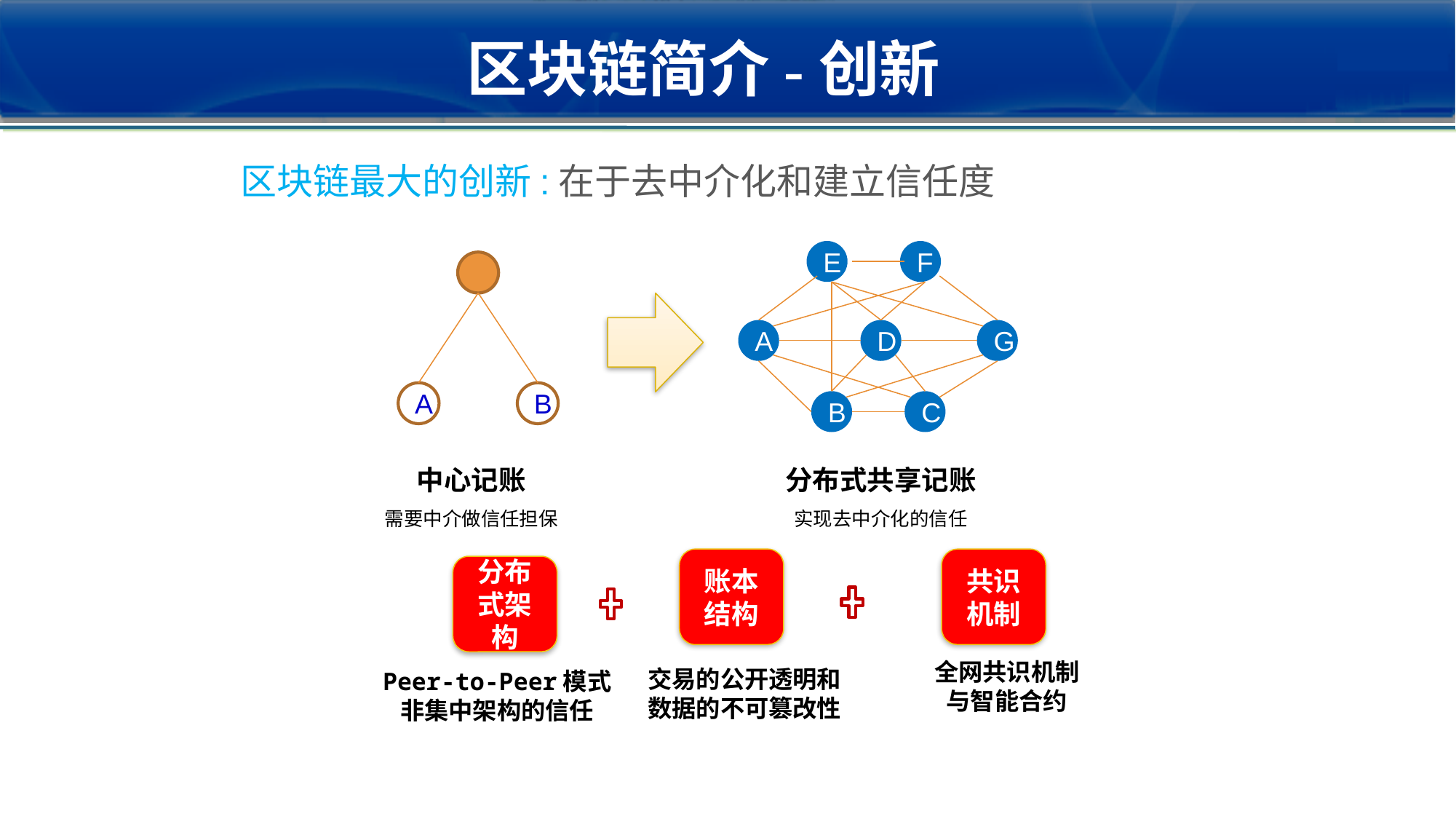

区块链简介-创新
区块链最大的创新:在于去中介化和建立信任度
E
F

A
D
G
A
B
B
C
中心记账
需要中介做信任担保
分布式共享记账
实现去中介化的信任
账本
结构
共识
机制
分布式架构

全网共识机制
与智能合约
交易的公开透明和数据的不可篡改性
Peer-to-Peer模式
非集中架构的信任